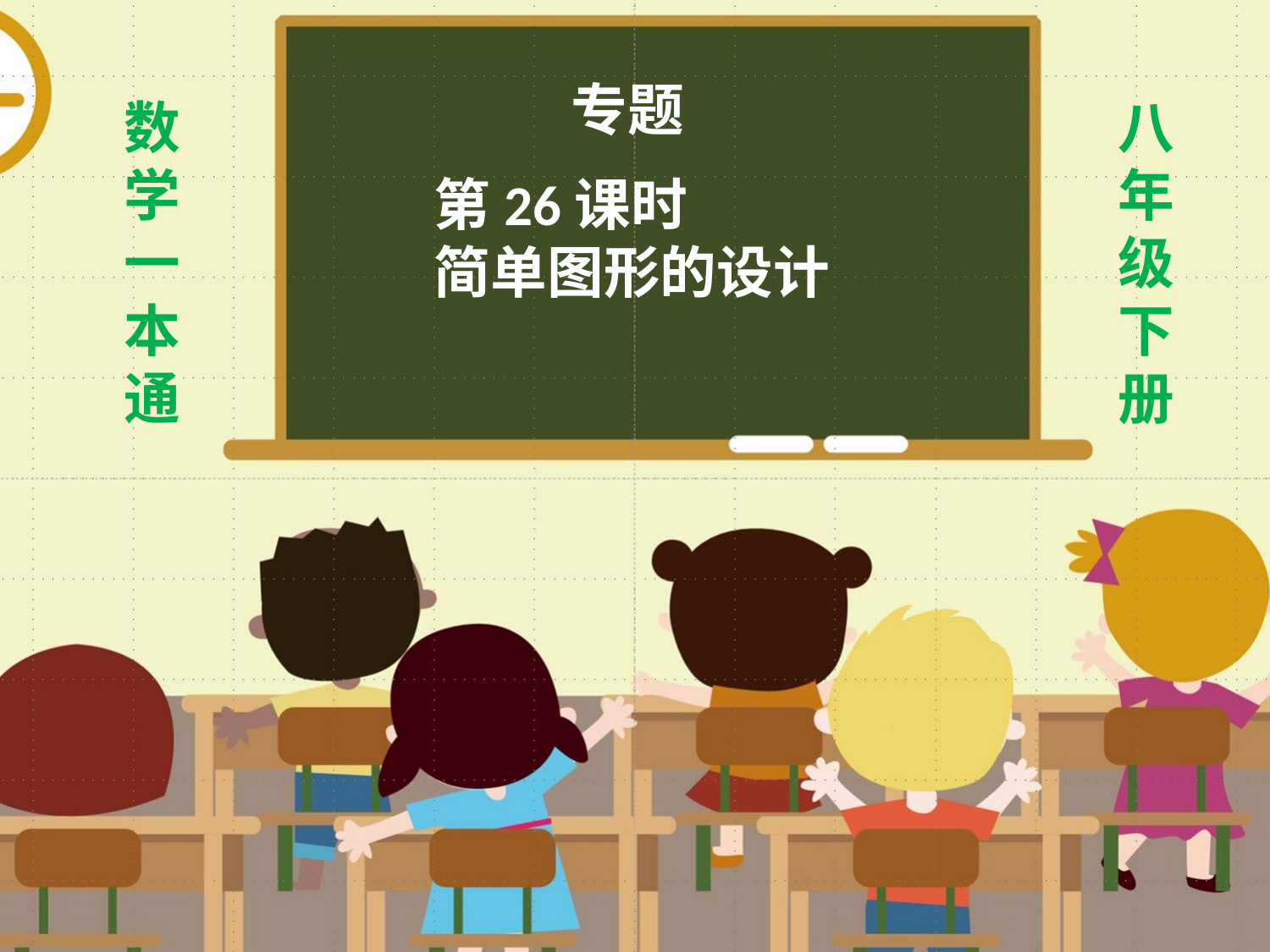

专题
数
学
一
本
通
八年级下册
第26课时
简单图形的设计